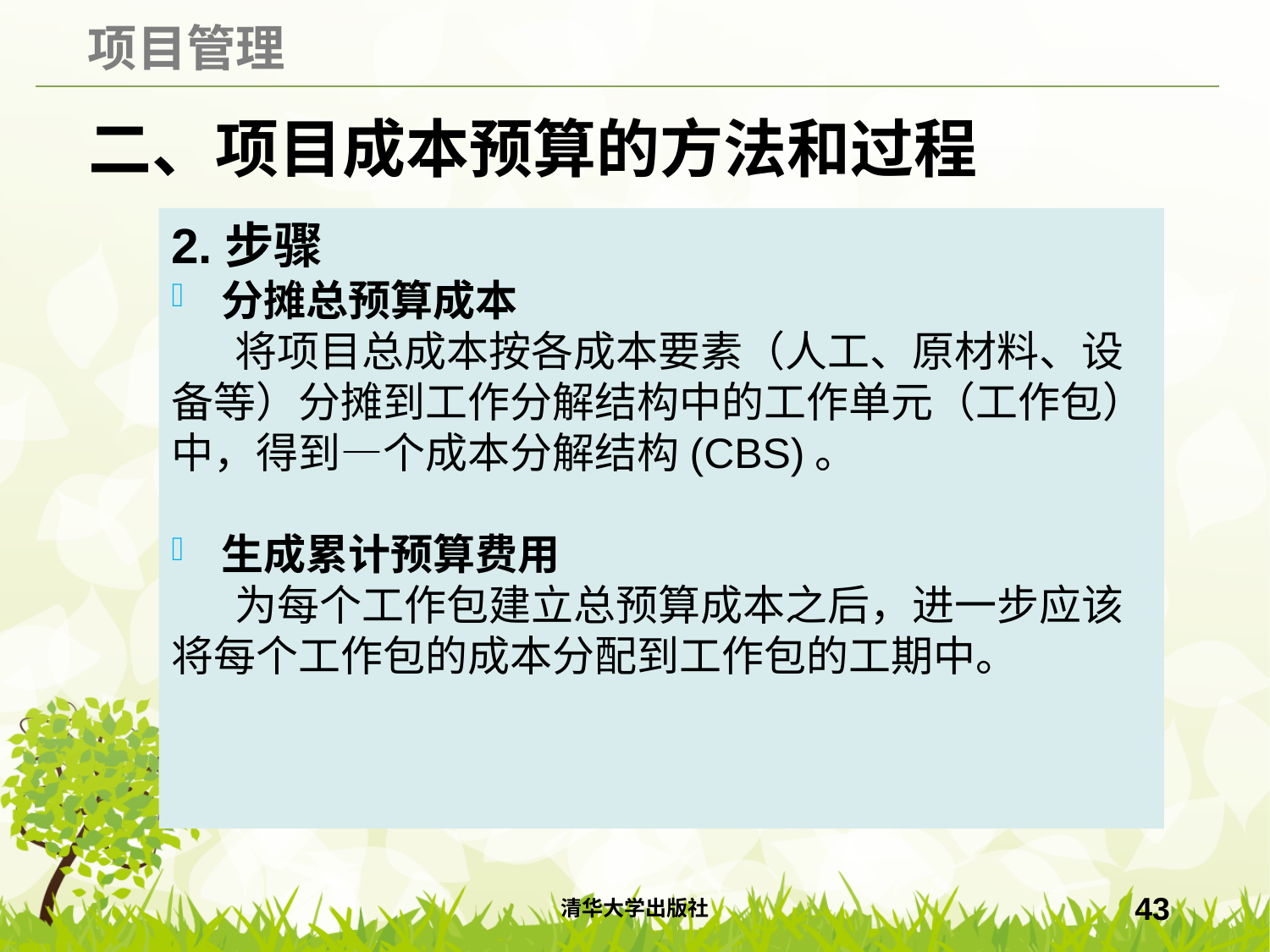

# 二、项目成本预算的方法和过程
2.步骤
分摊总预算成本
将项目总成本按各成本要素（人工、原材料、设备等）分摊到工作分解结构中的工作单元（工作包）中，得到—个成本分解结构(CBS)。

生成累计预算费用
为每个工作包建立总预算成本之后，进一步应该将每个工作包的成本分配到工作包的工期中。

清华大学出版社
43